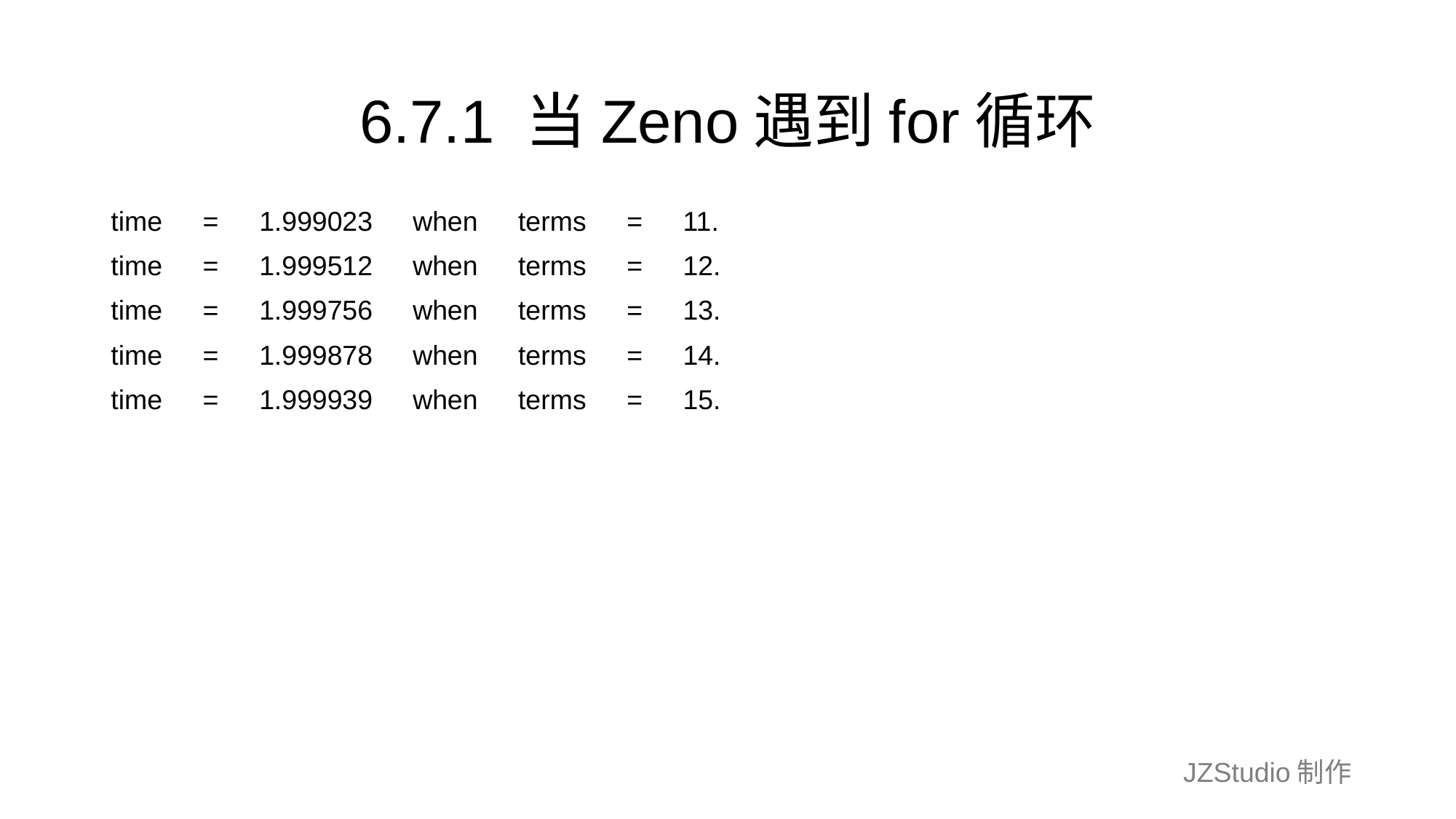

# 6.7.1 当Zeno遇到for循环
time　=　1.999023　when　terms　=　11.
time　=　1.999512　when　terms　=　12.
time　=　1.999756　when　terms　=　13.
time　=　1.999878　when　terms　=　14.
time　=　1.999939　when　terms　=　15.